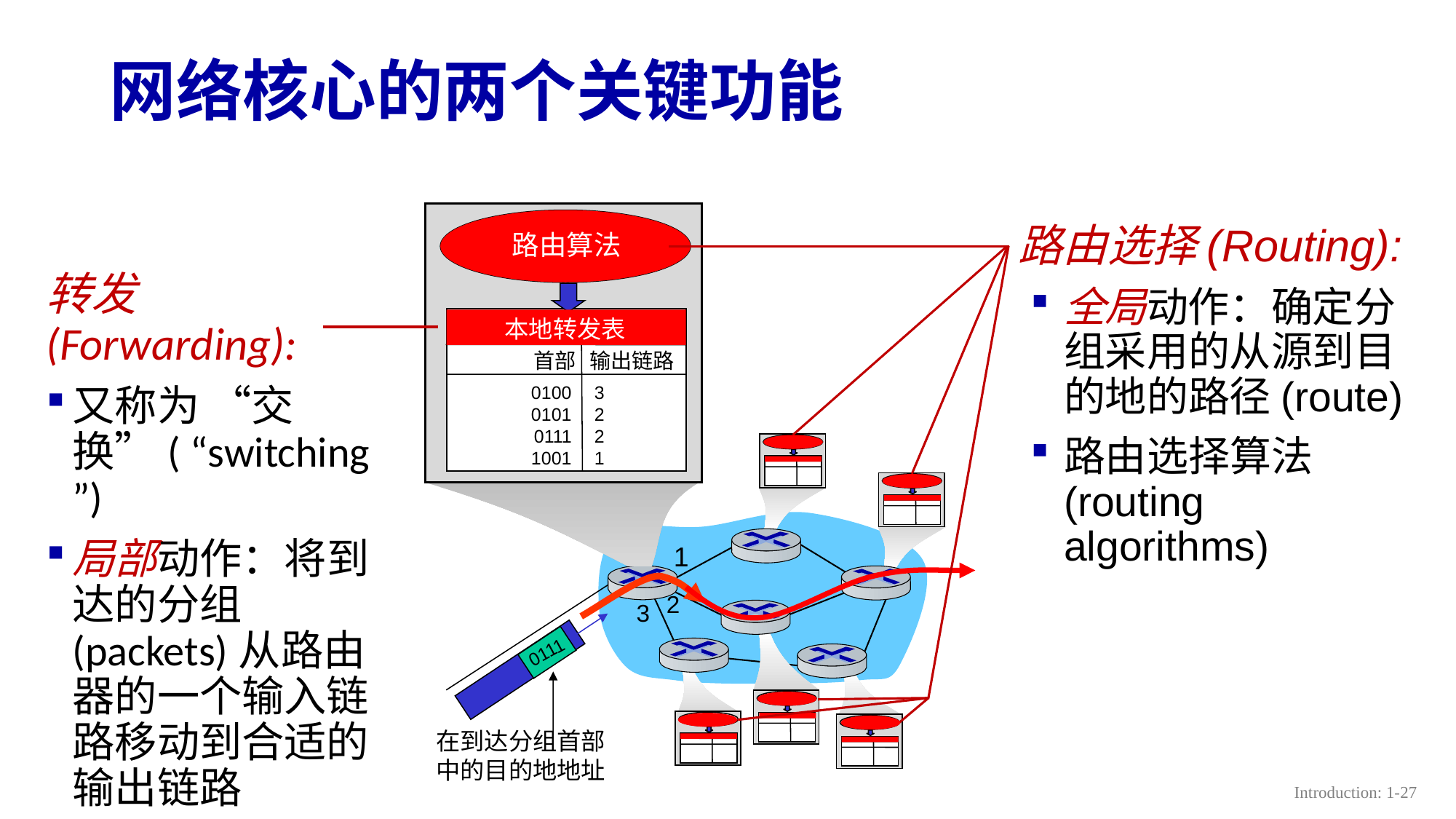

# 网络核心的两个关键功能

路由算法

本地转发表
首部
输出链路

0100
0101
0111
1001
3
2
2
1

路由算法
路由选择(Routing):
全局动作：确定分组采用的从源到目的地的路径(route)
路由选择算法(routing algorithms)

转发(Forwarding):
又称为 “交换”( “switching”)
局部动作：将到达的分组(packets)从路由器的一个输入链路移动到合适的输出链路
本地转发表

1
2
3

0111

在到达分组首部中的目的地地址

Introduction: 1-27